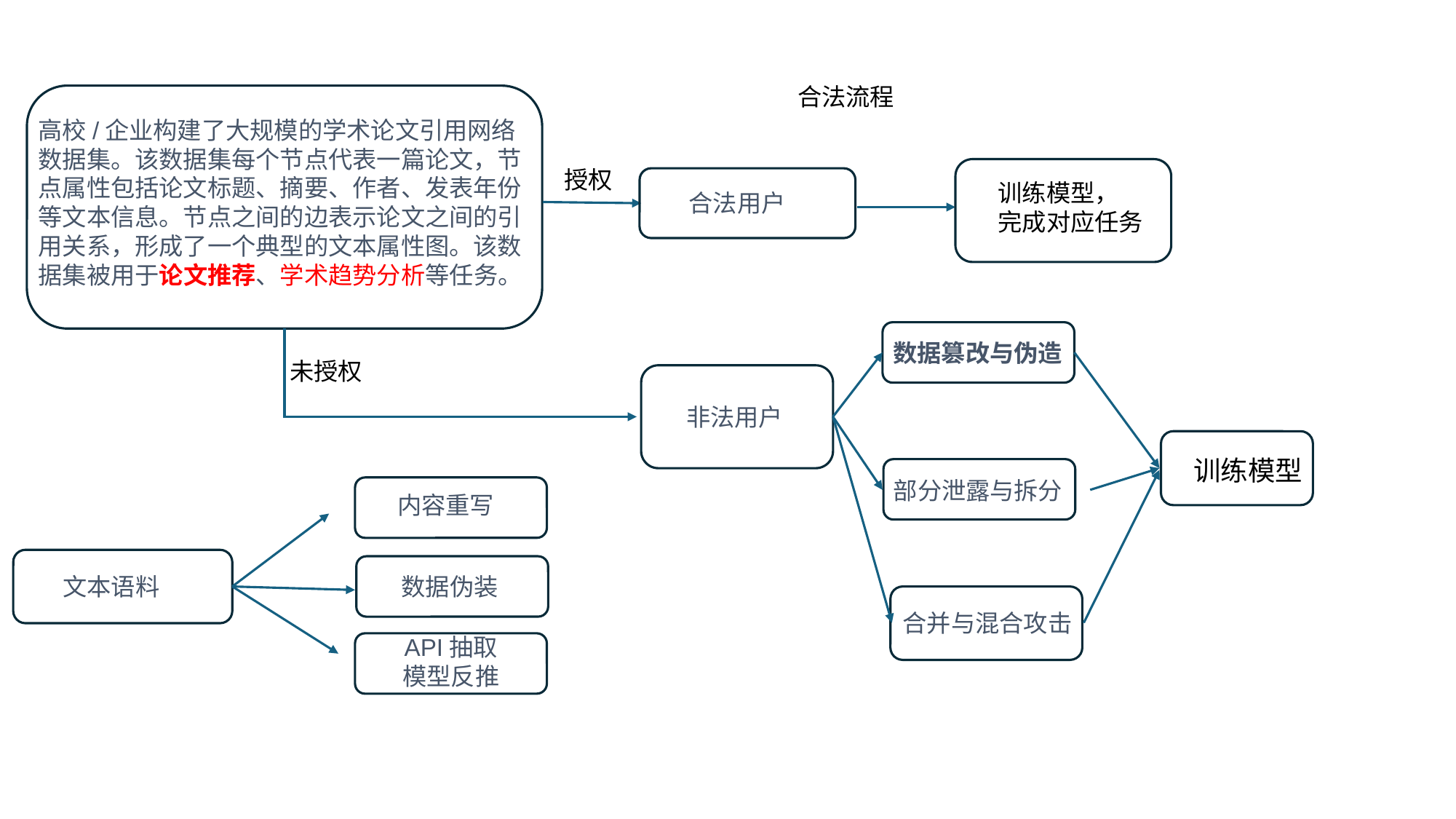

合法流程

高校/企业构建了大规模的学术论文引用网络数据集。该数据集每个节点代表一篇论文，节点属性包括论文标题、摘要、作者、发表年份等文本信息。节点之间的边表示论文之间的引用关系，形成了一个典型的文本属性图。该数据集被用于论文推荐、学术趋势分析等任务。

授权

训练模型，
完成对应任务
合法用户

数据篡改与伪造
未授权

非法用户

训练模型

部分泄露与拆分

内容重写

文本语料
数据伪装

合并与混合攻击
API抽取
模型反推